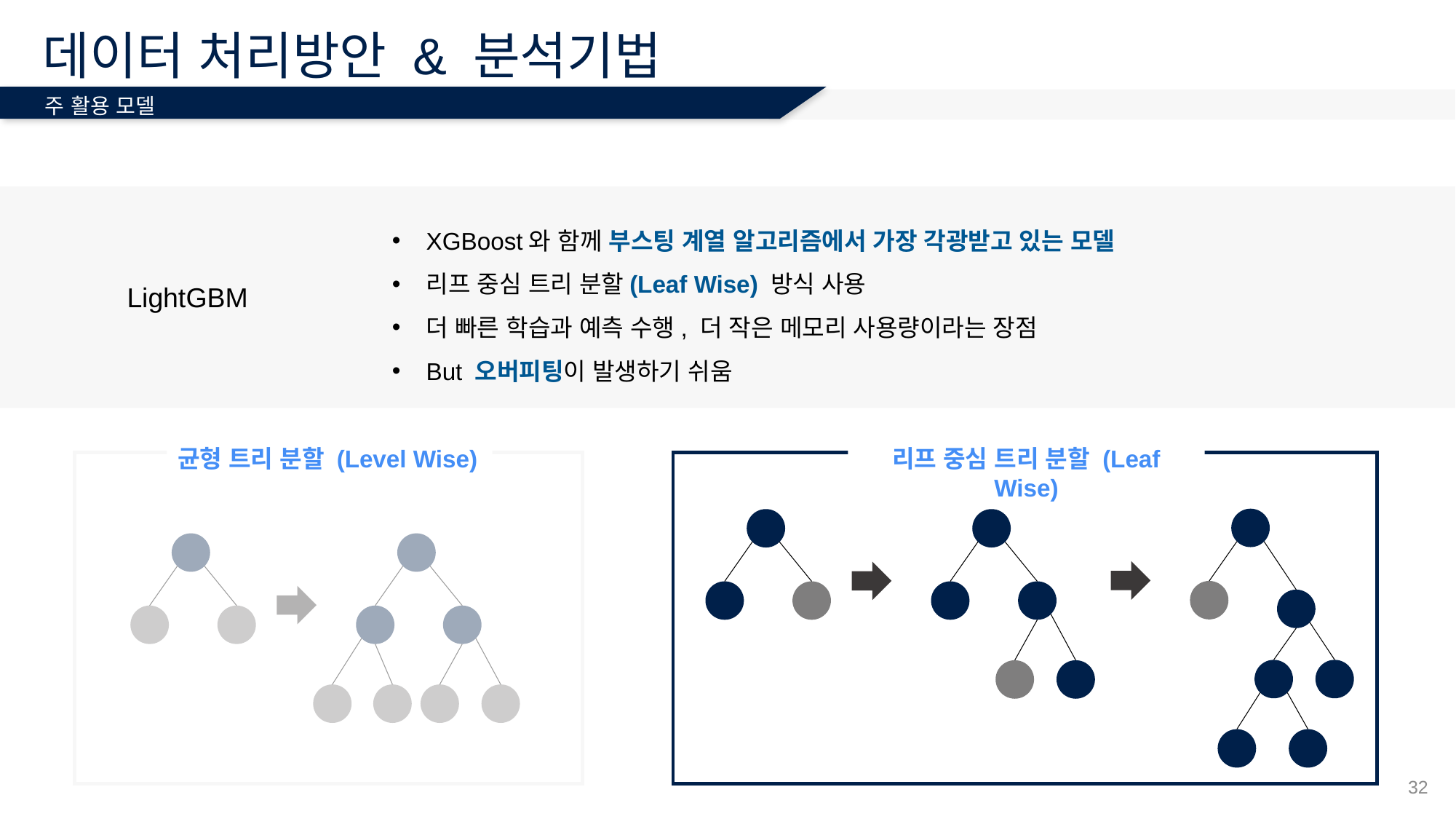

# 데이터 처리방안 & 분석기법
주 활용 모델

XGBoost와 함께 부스팅 계열 알고리즘에서 가장 각광받고 있는 모델
리프 중심 트리 분할(Leaf Wise) 방식 사용
더 빠른 학습과 예측 수행, 더 작은 메모리 사용량이라는 장점
But 오버피팅이 발생하기 쉬움
LightGBM
균형 트리 분할 (Level Wise)

리프 중심 트리 분할 (Leaf Wise)

32